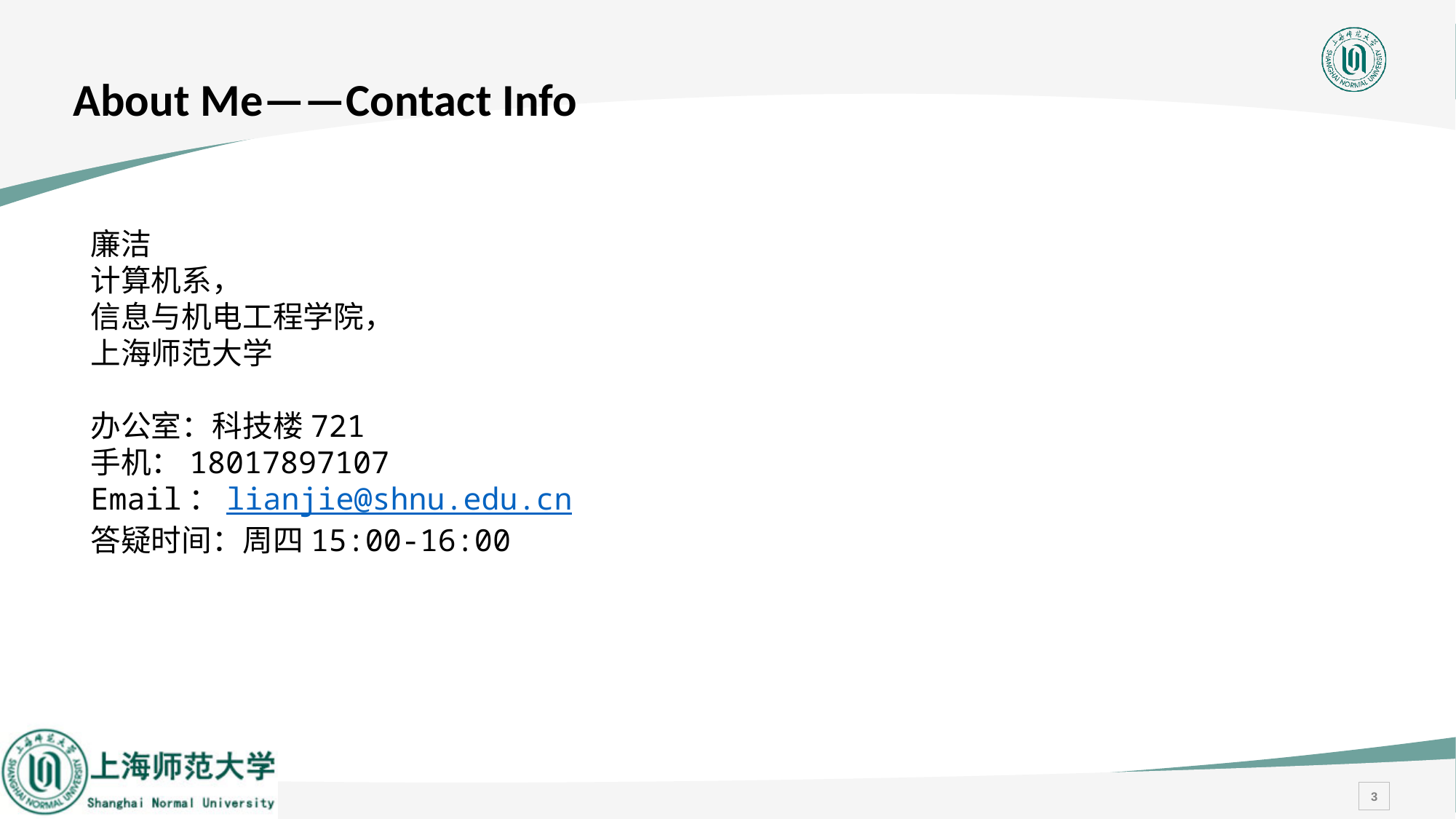

# About Me——Contact Info
廉洁
计算机系，
信息与机电工程学院，
上海师范大学

办公室：科技楼721
手机：18017897107
Email：lianjie@shnu.edu.cn
答疑时间：周四15:00-16:00